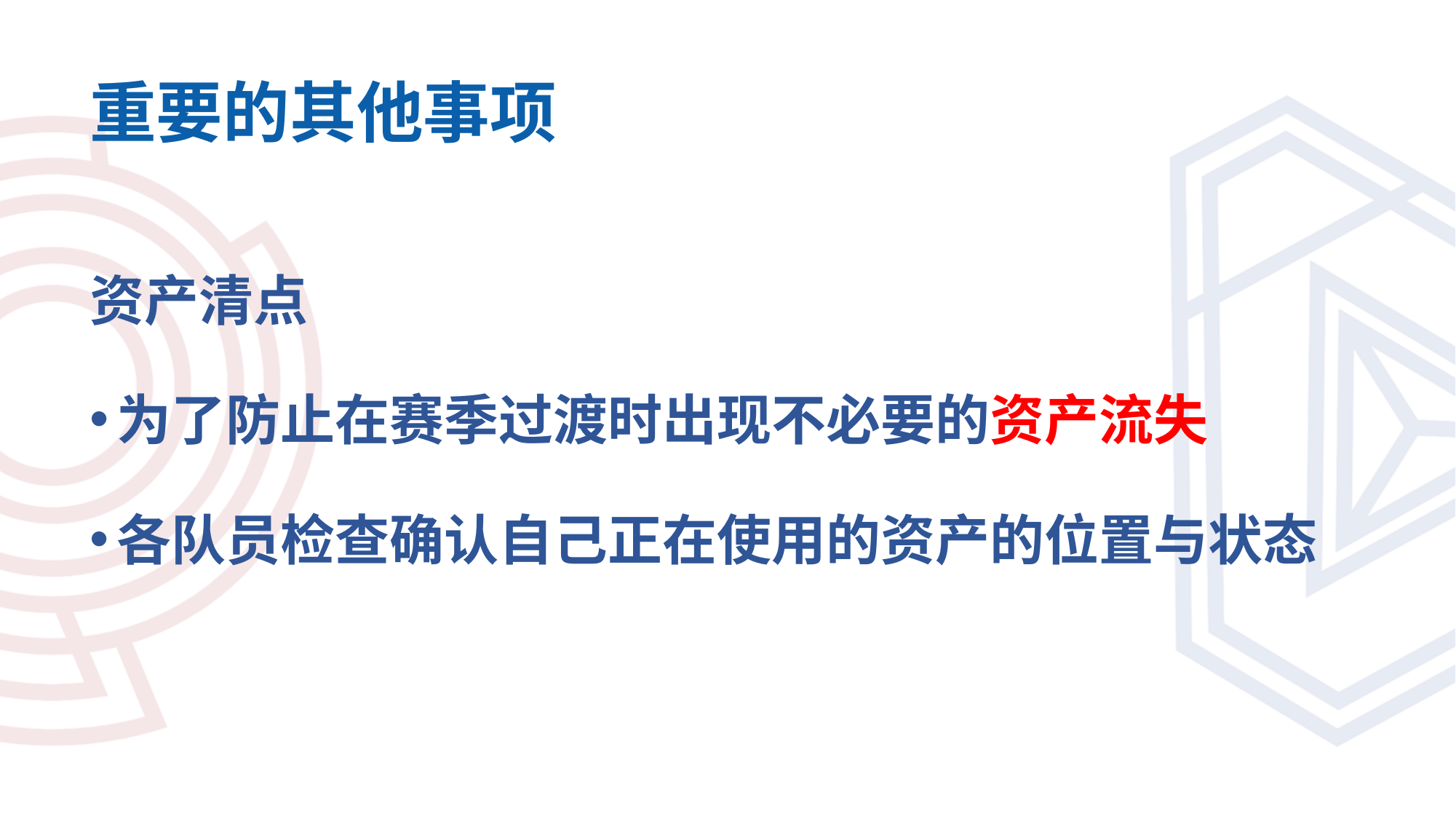

# 重要的其他事项
资产清点
为了防止在赛季过渡时出现不必要的资产流失
各队员检查确认自己正在使用的资产的位置与状态